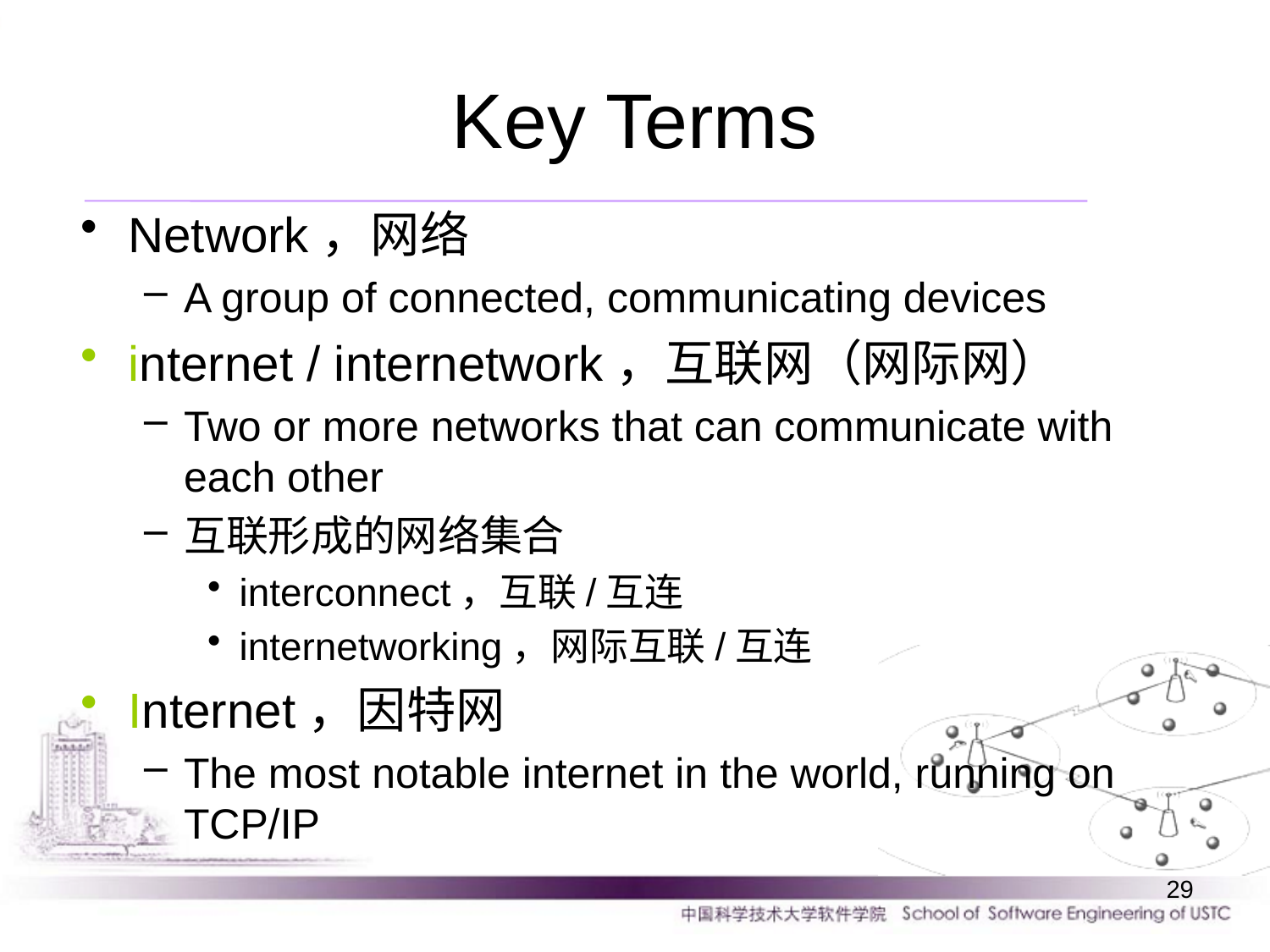

# Key Terms
Network，网络
A group of connected, communicating devices
internet / internetwork，互联网（网际网）
Two or more networks that can communicate with each other
互联形成的网络集合
interconnect，互联/互连
internetworking，网际互联/互连
Internet，因特网
The most notable internet in the world, running on TCP/IP
29